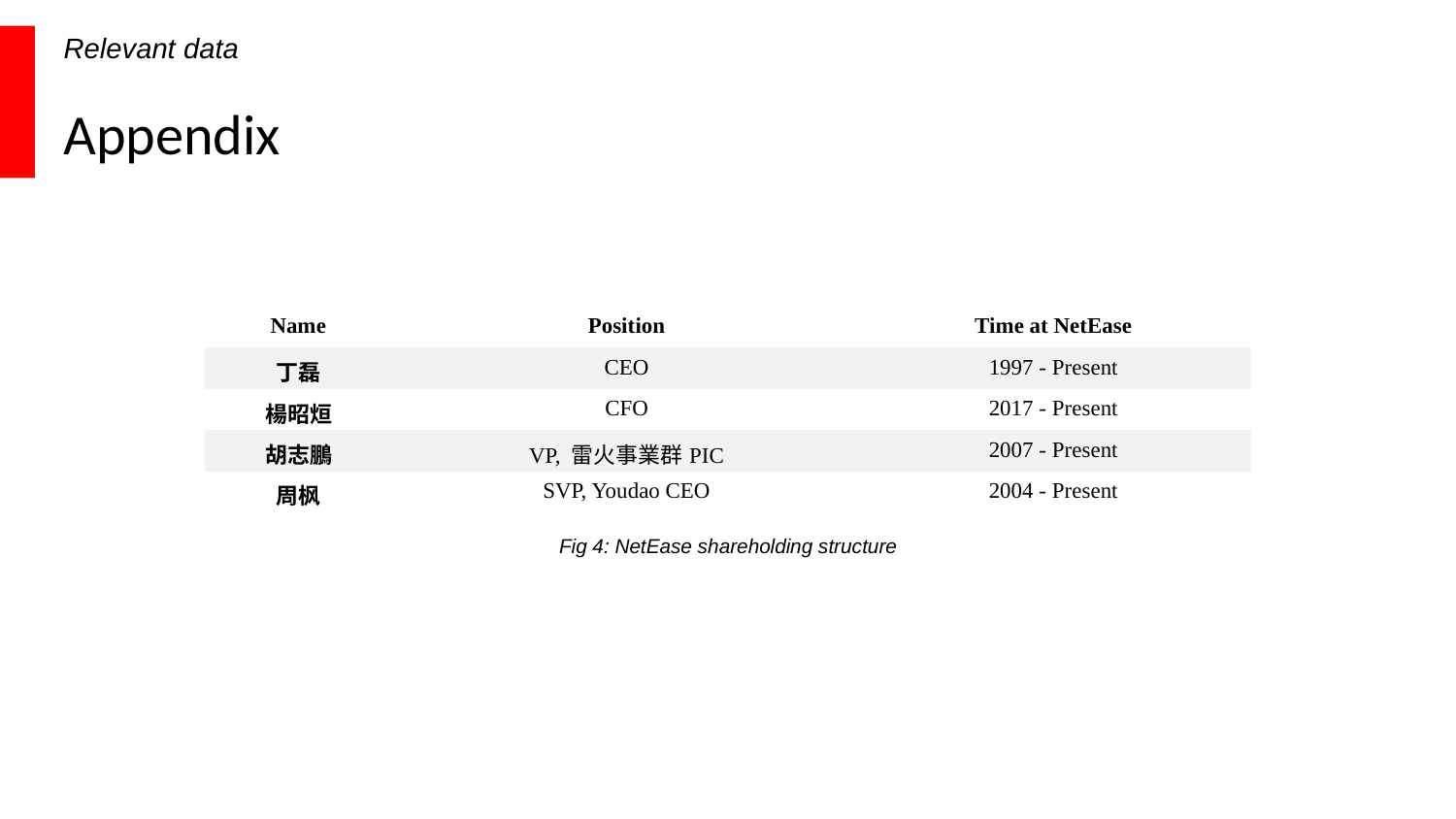

Relevant data
Appendix

| Name | Position | Time at NetEase |
| --- | --- | --- |
| 丁磊 | CEO | 1997 - Present |
| 楊昭烜 | CFO | 2017 - Present |
| 胡志鵬 | VP, 雷火事業群PIC | 2007 - Present |
| 周枫 | SVP, Youdao CEO | 2004 - Present |
Fig 4: NetEase shareholding structure